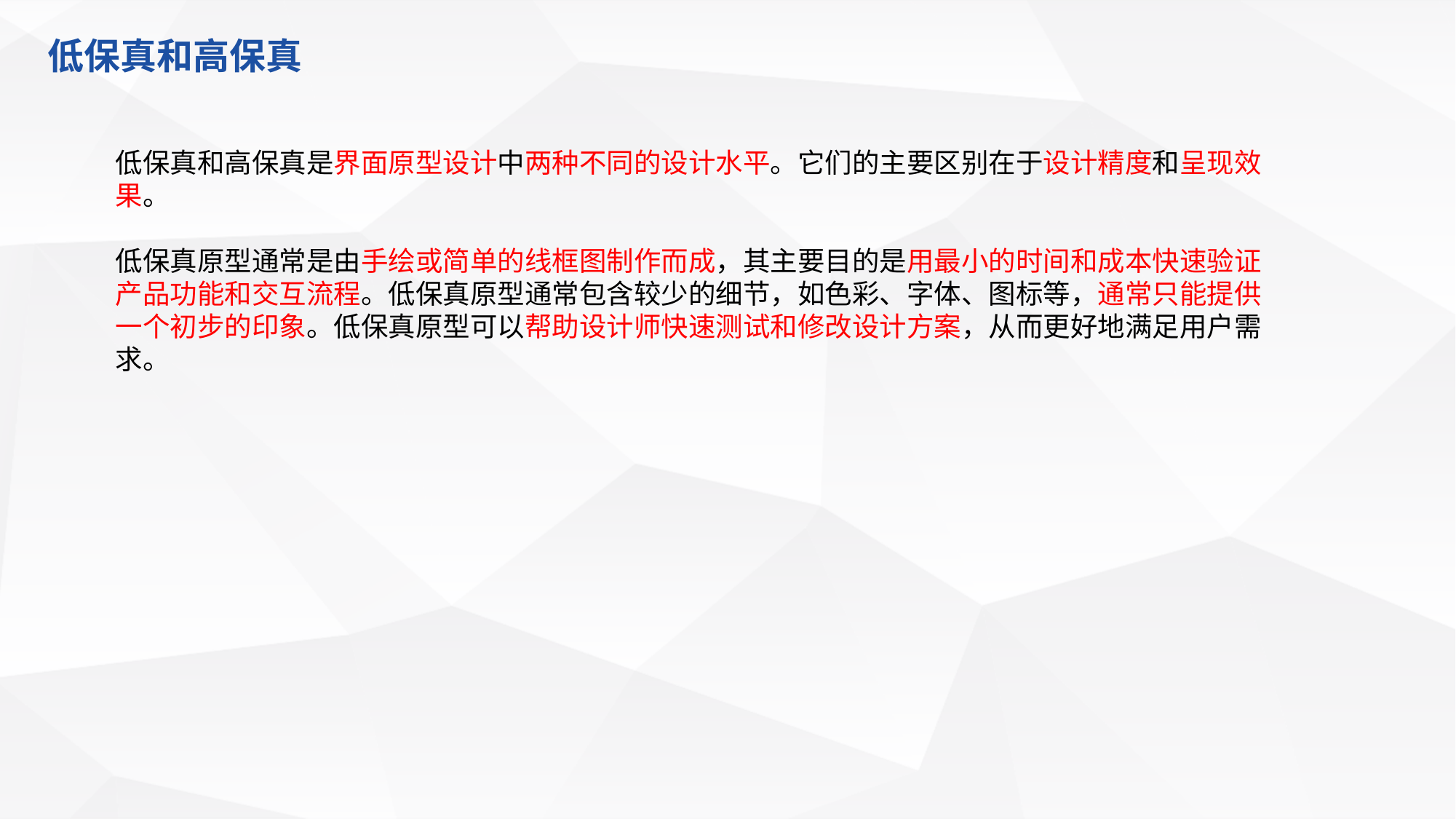

低保真和高保真

低保真和高保真是界面原型设计中两种不同的设计水平。它们的主要区别在于设计精度和呈现效果。

低保真原型通常是由手绘或简单的线框图制作而成，其主要目的是用最小的时间和成本快速验证产品功能和交互流程。低保真原型通常包含较少的细节，如色彩、字体、图标等，通常只能提供一个初步的印象。低保真原型可以帮助设计师快速测试和修改设计方案，从而更好地满足用户需求。